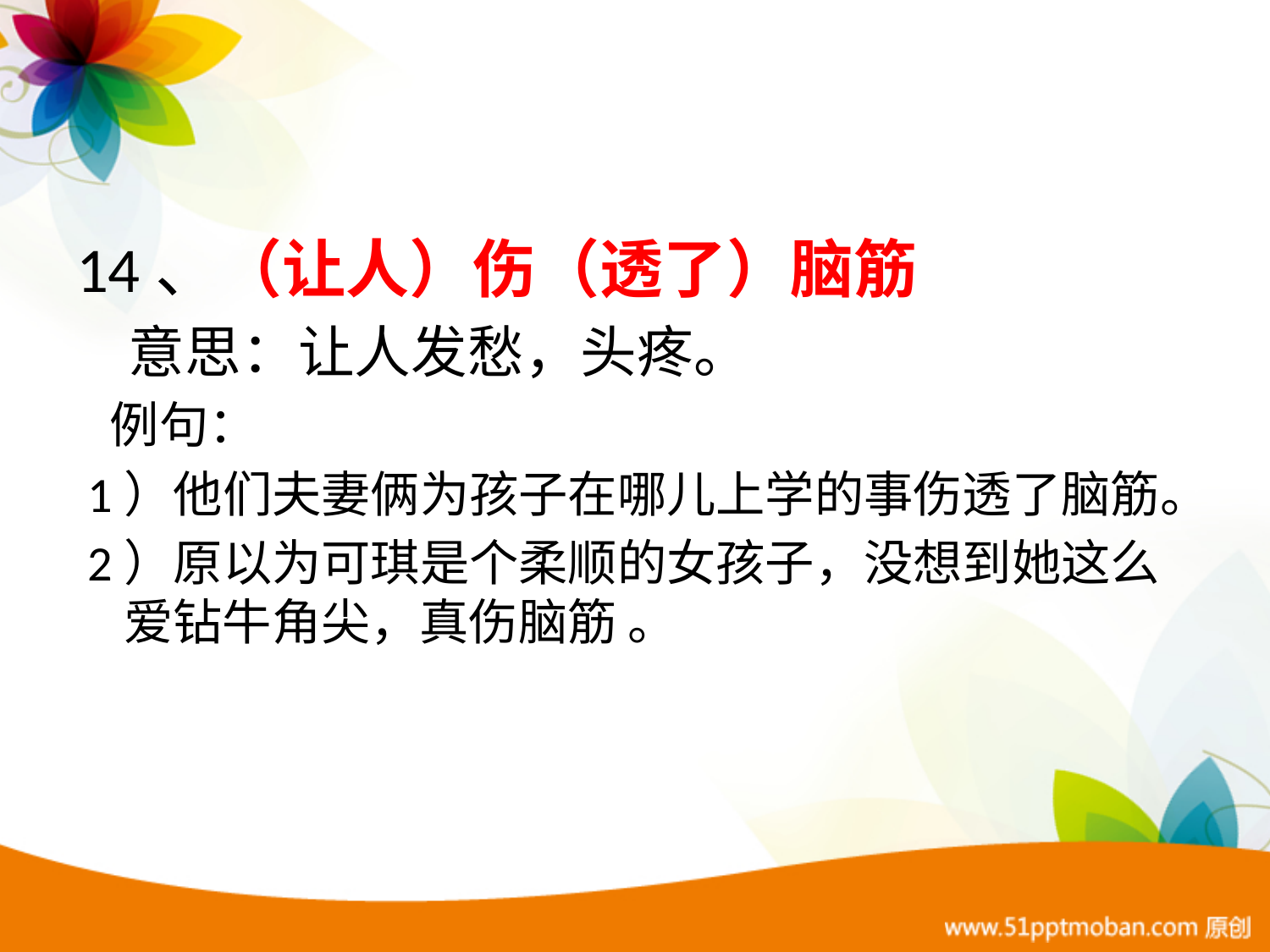

14、（让人）伤（透了）脑筋
   意思：让人发愁，头疼。
  例句：
 1）他们夫妻俩为孩子在哪儿上学的事伤透了脑筋。
 2）原以为可琪是个柔顺的女孩子，没想到她这么爱钻牛角尖，真伤脑筋 。